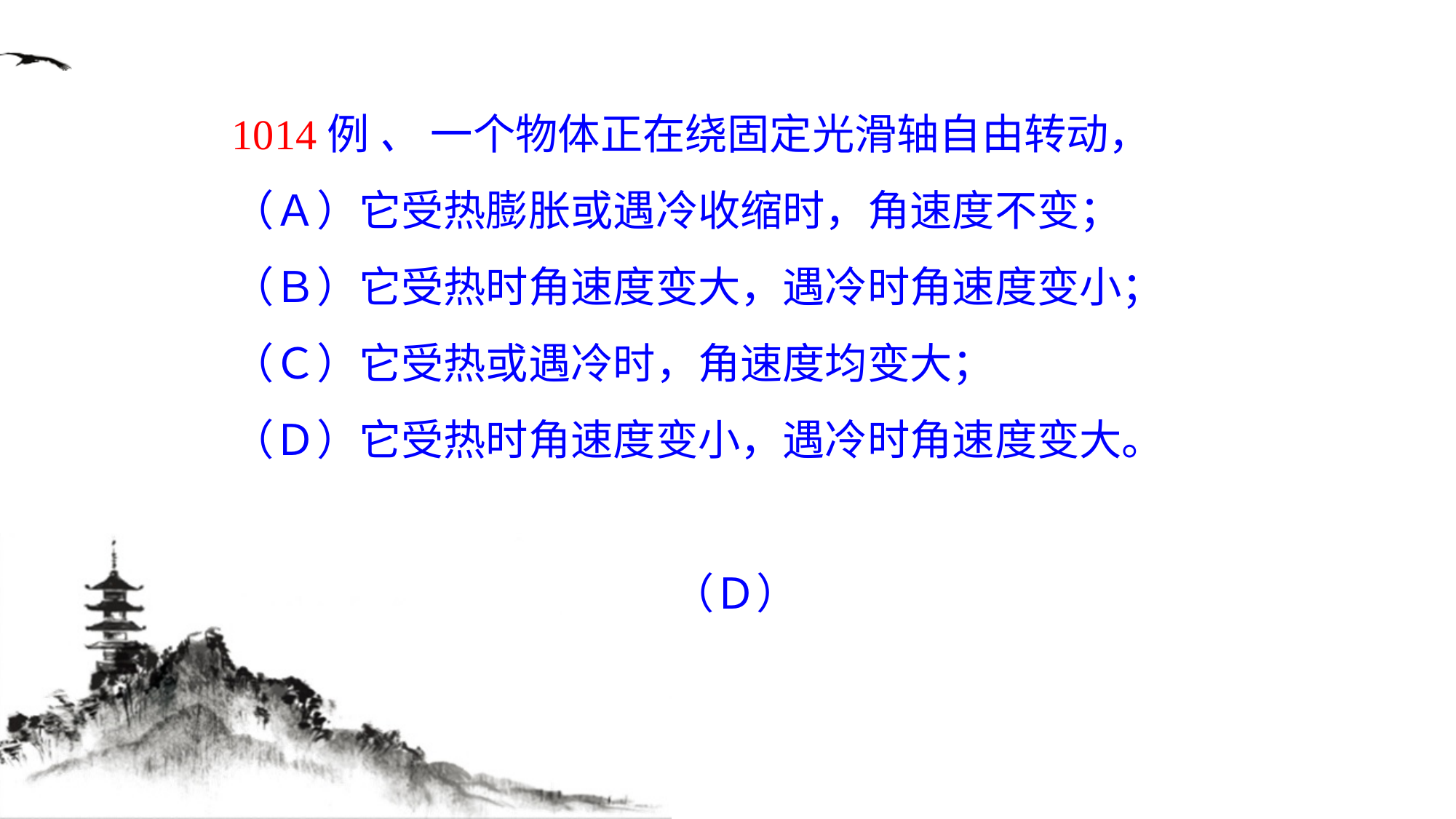

1014例 、 一个物体正在绕固定光滑轴自由转动，
（Ａ）它受热膨胀或遇冷收缩时，角速度不变；
（Ｂ）它受热时角速度变大，遇冷时角速度变小；
（Ｃ）它受热或遇冷时，角速度均变大；
（Ｄ）它受热时角速度变小，遇冷时角速度变大。
（Ｄ）